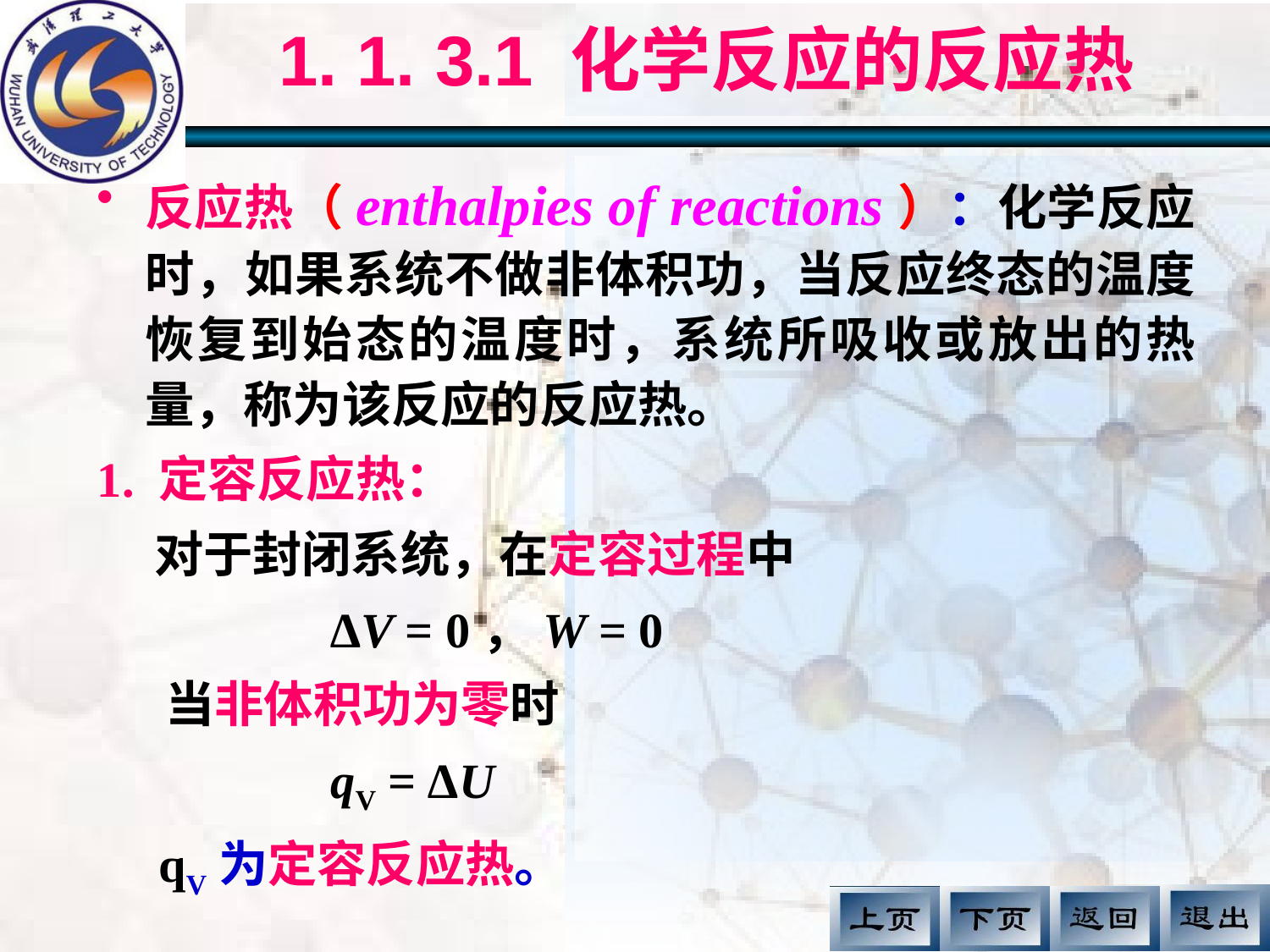

# 1. 1. 3.1 化学反应的反应热
反应热（enthalpies of reactions）：化学反应时，如果系统不做非体积功，当反应终态的温度恢复到始态的温度时，系统所吸收或放出的热量，称为该反应的反应热。
1. 定容反应热：
    对于封闭系统，在定容过程中
                   ∆V = 0，W = 0
     当非体积功为零时
                   qV = ∆U
     qV为定容反应热。